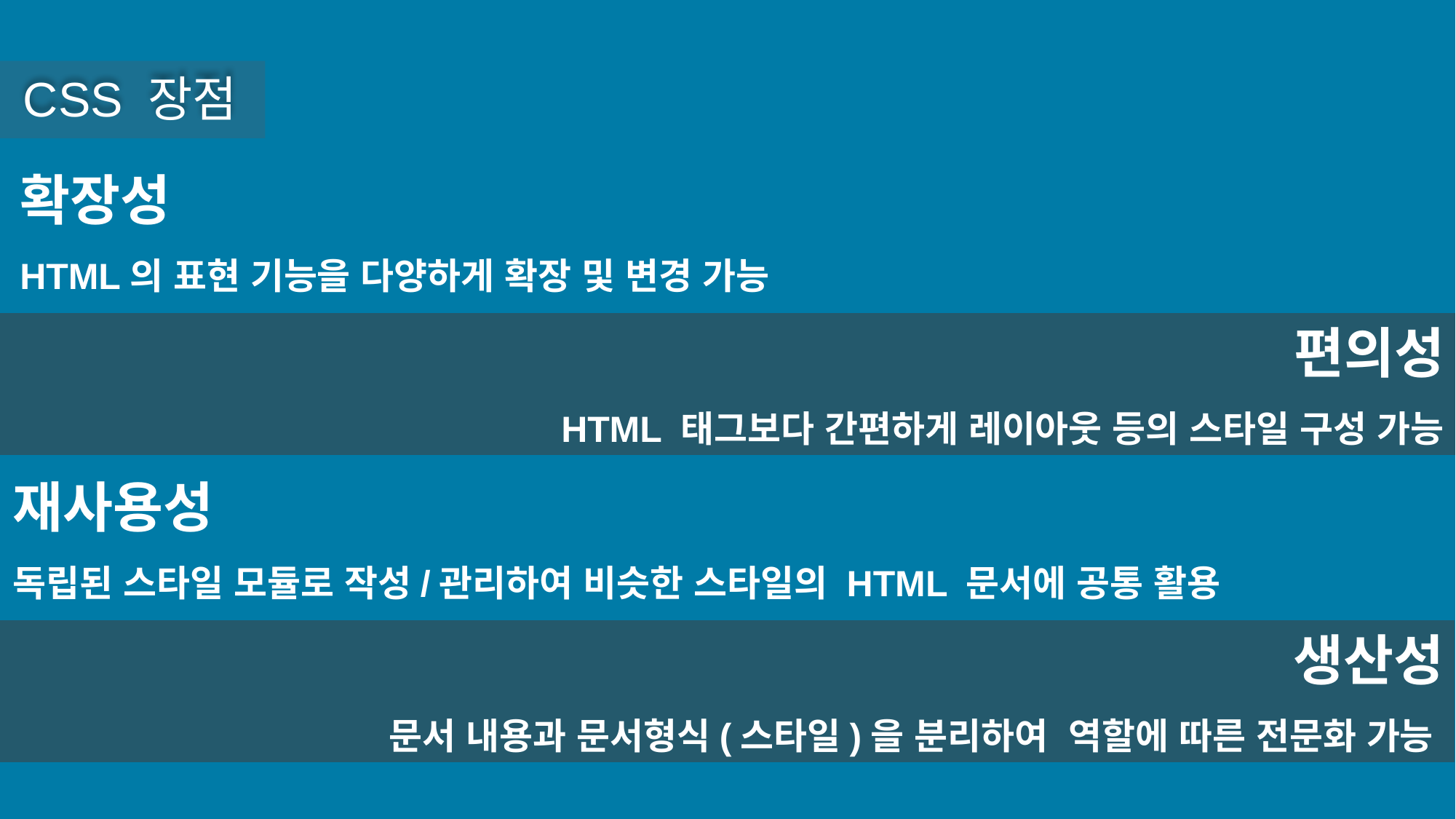

CSS 장점
확장성
HTML의 표현 기능을 다양하게 확장 및 변경 가능
편의성
HTML 태그보다 간편하게 레이아웃 등의 스타일 구성 가능
재사용성
독립된 스타일 모듈로 작성/관리하여 비슷한 스타일의 HTML 문서에 공통 활용
생산성
문서 내용과 문서형식(스타일)을 분리하여  역할에 따른 전문화 가능